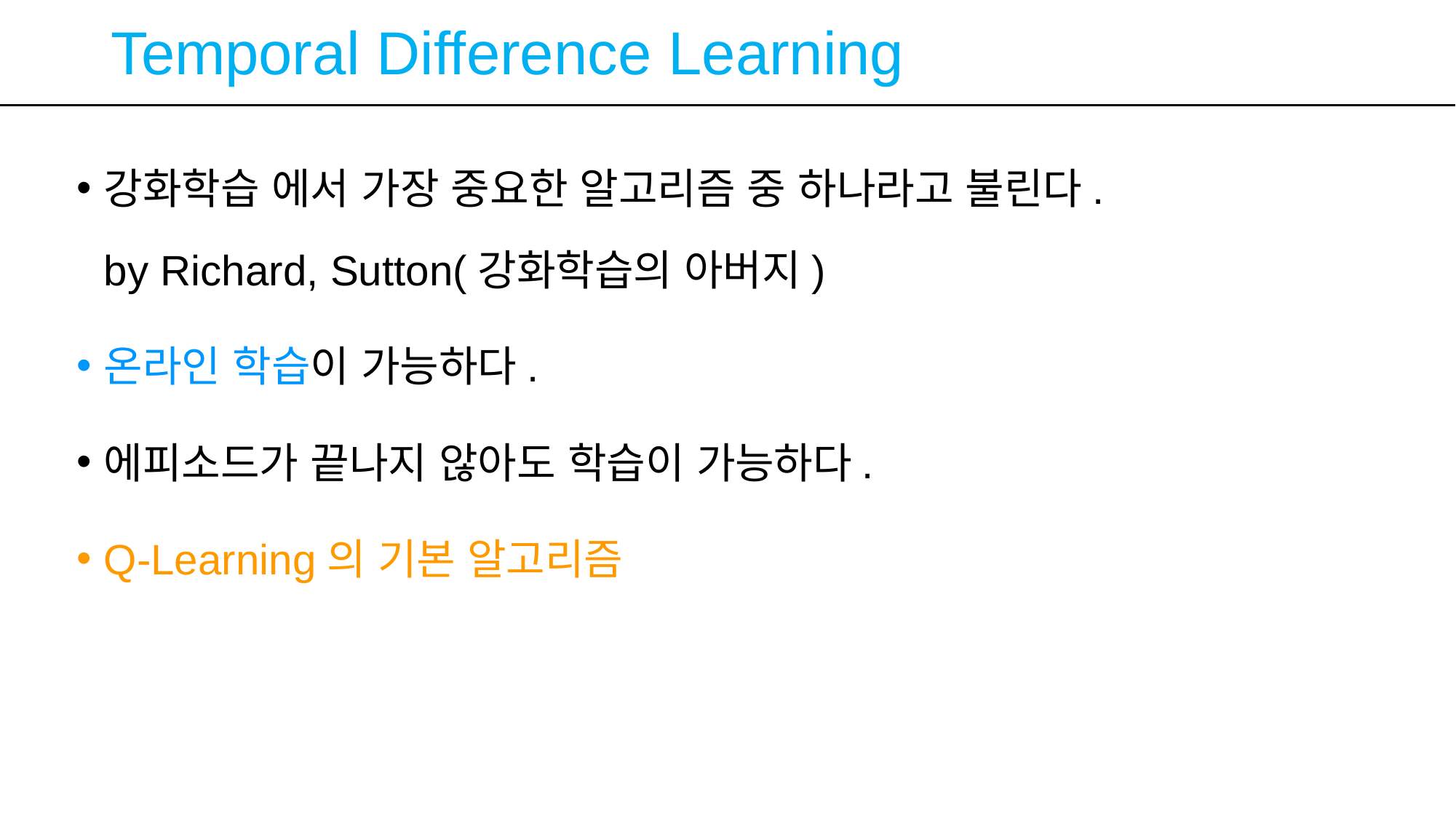

# Temporal Difference Learning
강화학습 에서 가장 중요한 알고리즘 중 하나라고 불린다.
by Richard, Sutton(강화학습의 아버지)
온라인 학습이 가능하다.
에피소드가 끝나지 않아도 학습이 가능하다.
Q-Learning의 기본 알고리즘